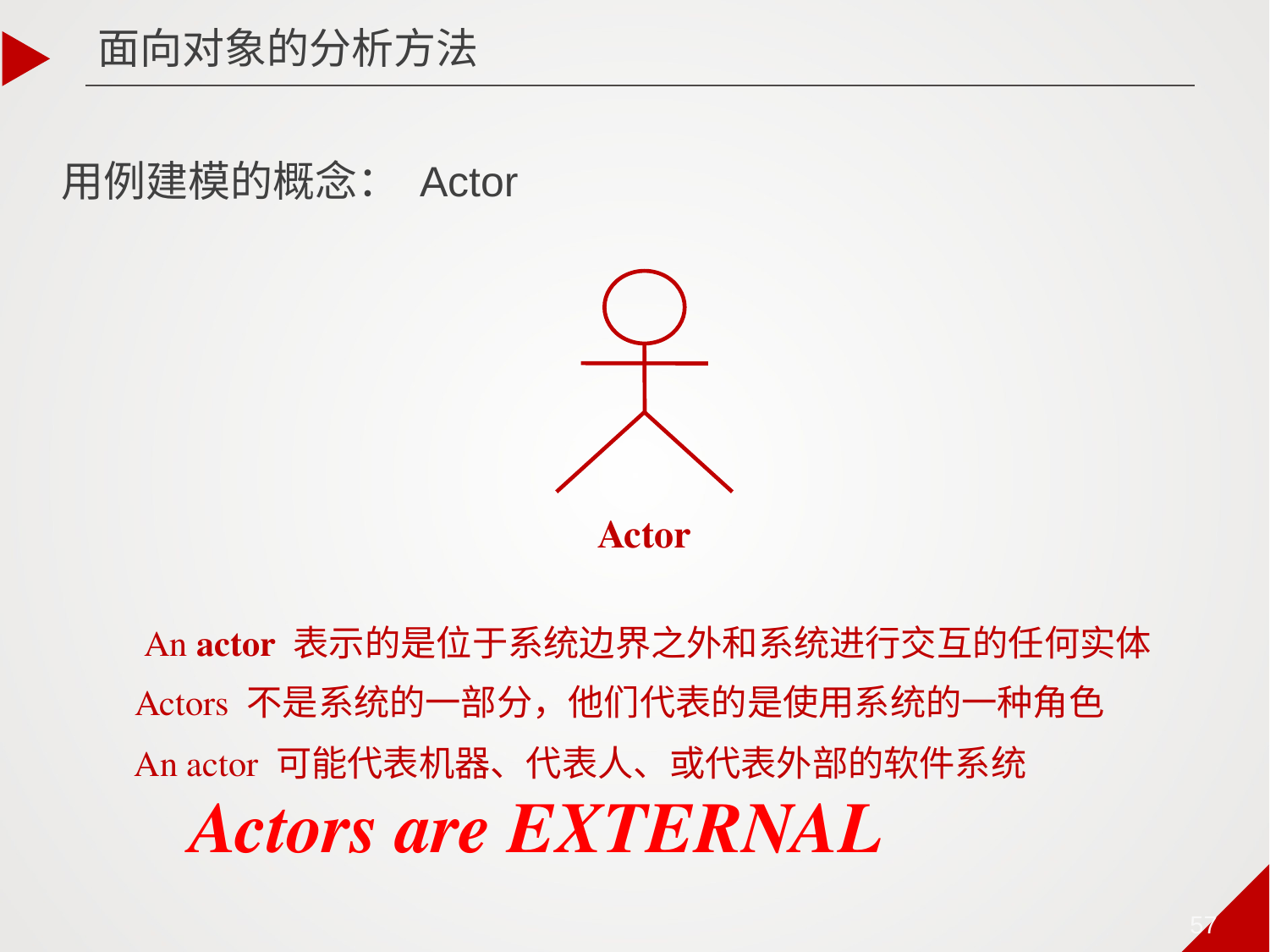

面向对象的分析方法

# 用例建模的概念： Actor

Actor
An actor 表示的是位于系统边界之外和系统进行交互的任何实体
Actors 不是系统的一部分，他们代表的是使用系统的一种角色
An actor 可能代表机器、代表人、或代表外部的软件系统
Actors are EXTERNAL